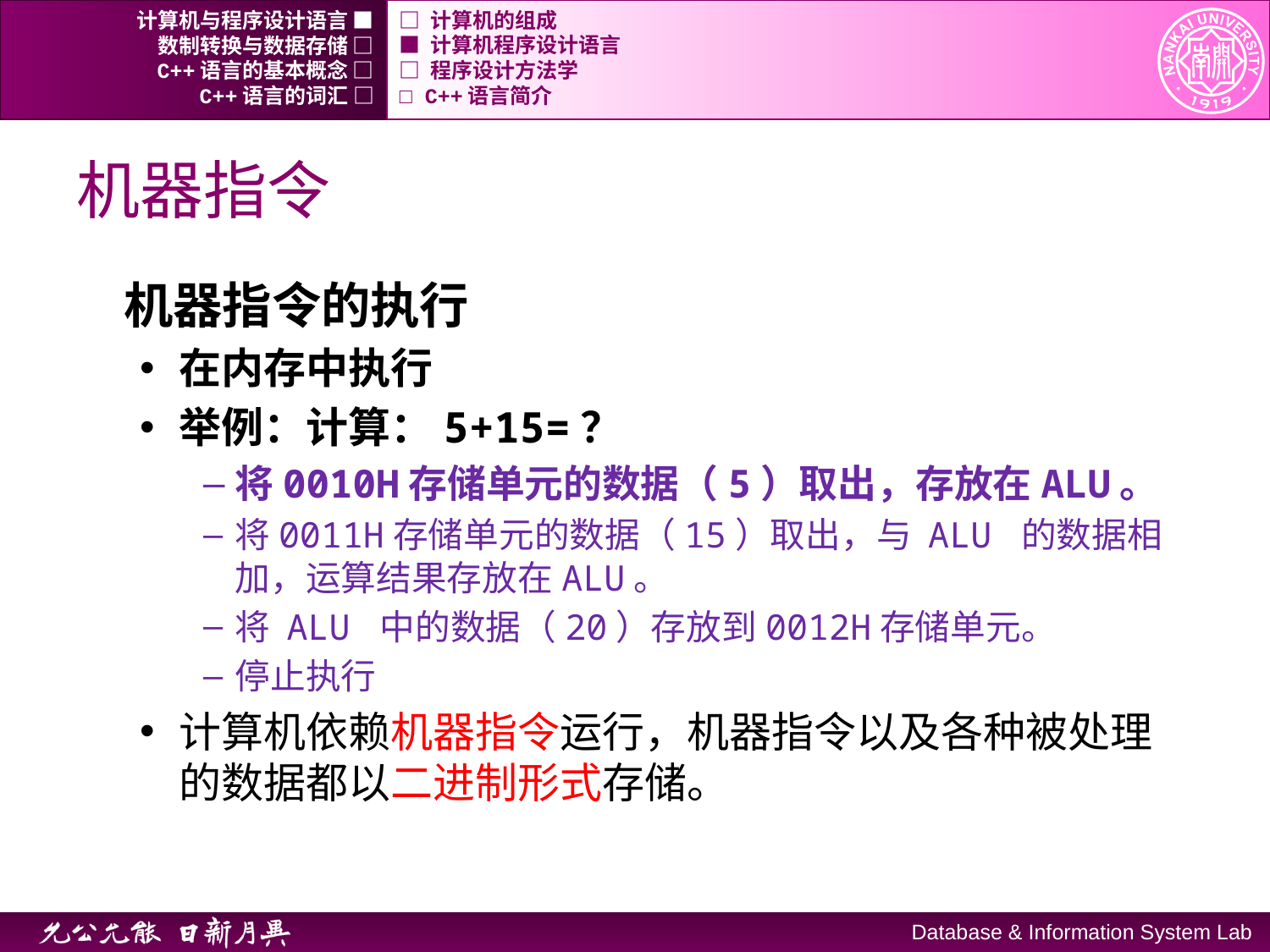

计算机与程序设计语言 ■
□ 计算机的组成
数制转换与数据存储 □
■ 计算机程序设计语言
C++语言的基本概念 □
□ 程序设计方法学
C++语言的词汇 □
□ C++语言简介
# 机器指令
机器指令的执行
在内存中执行
举例：计算：5+15=？
将0010H存储单元的数据（5）取出，存放在ALU。
将0011H存储单元的数据（15）取出，与 ALU 的数据相加，运算结果存放在ALU。
将 ALU 中的数据（20）存放到0012H存储单元。
停止执行
计算机依赖机器指令运行，机器指令以及各种被处理的数据都以二进制形式存储。